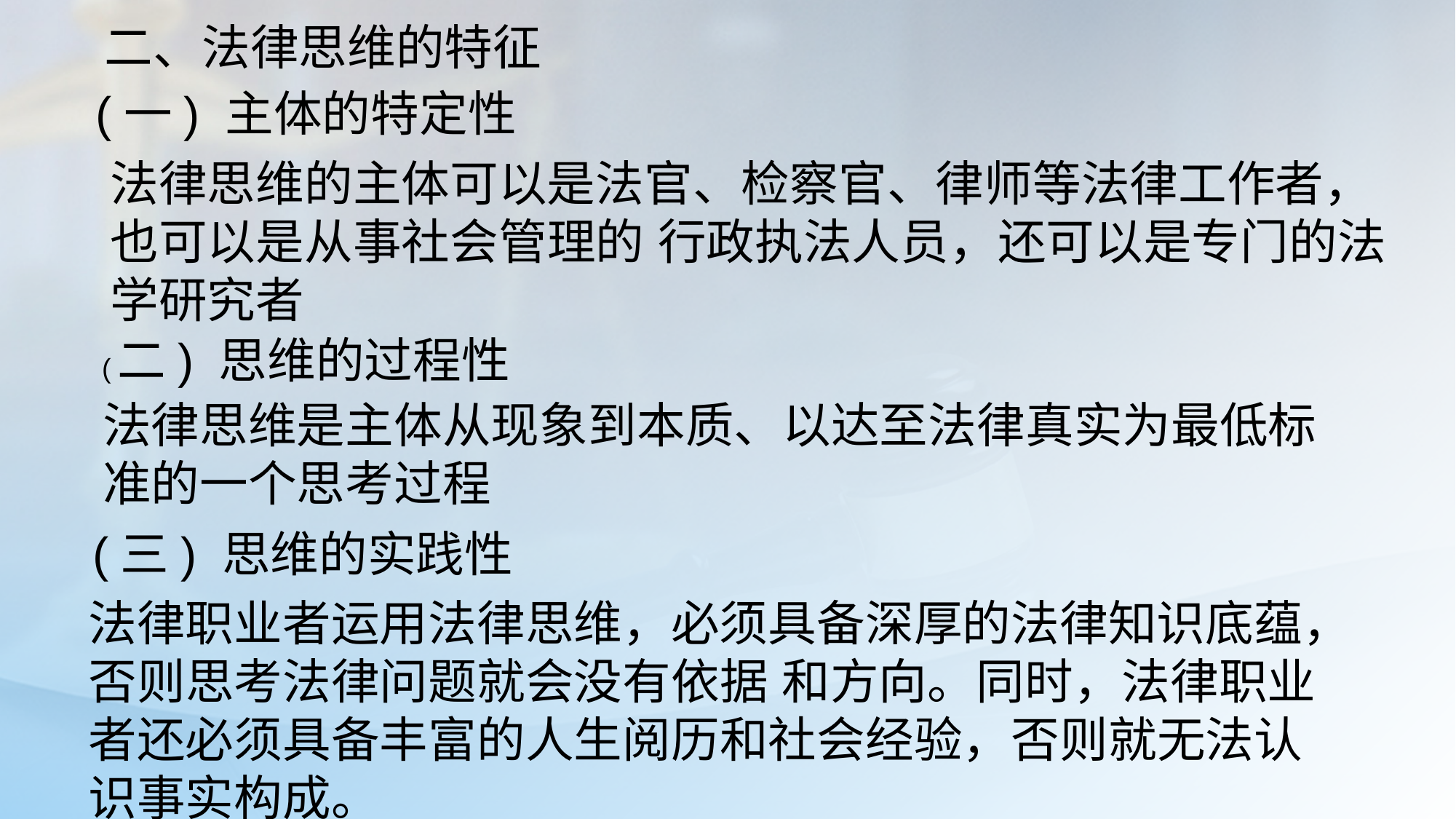

二、法律思维的特征
(一) 主体的特定性
法律思维的主体可以是法官、检察官、律师等法律工作者，也可以是从事社会管理的 行政执法人员，还可以是专门的法学研究者
(二) 思维的过程性
法律思维是主体从现象到本质、以达至法律真实为最低标准的一个思考过程
(三) 思维的实践性
法律职业者运用法律思维，必须具备深厚的法律知识底蕴，否则思考法律问题就会没有依据 和方向。同时，法律职业者还必须具备丰富的人生阅历和社会经验，否则就无法认识事实构成。